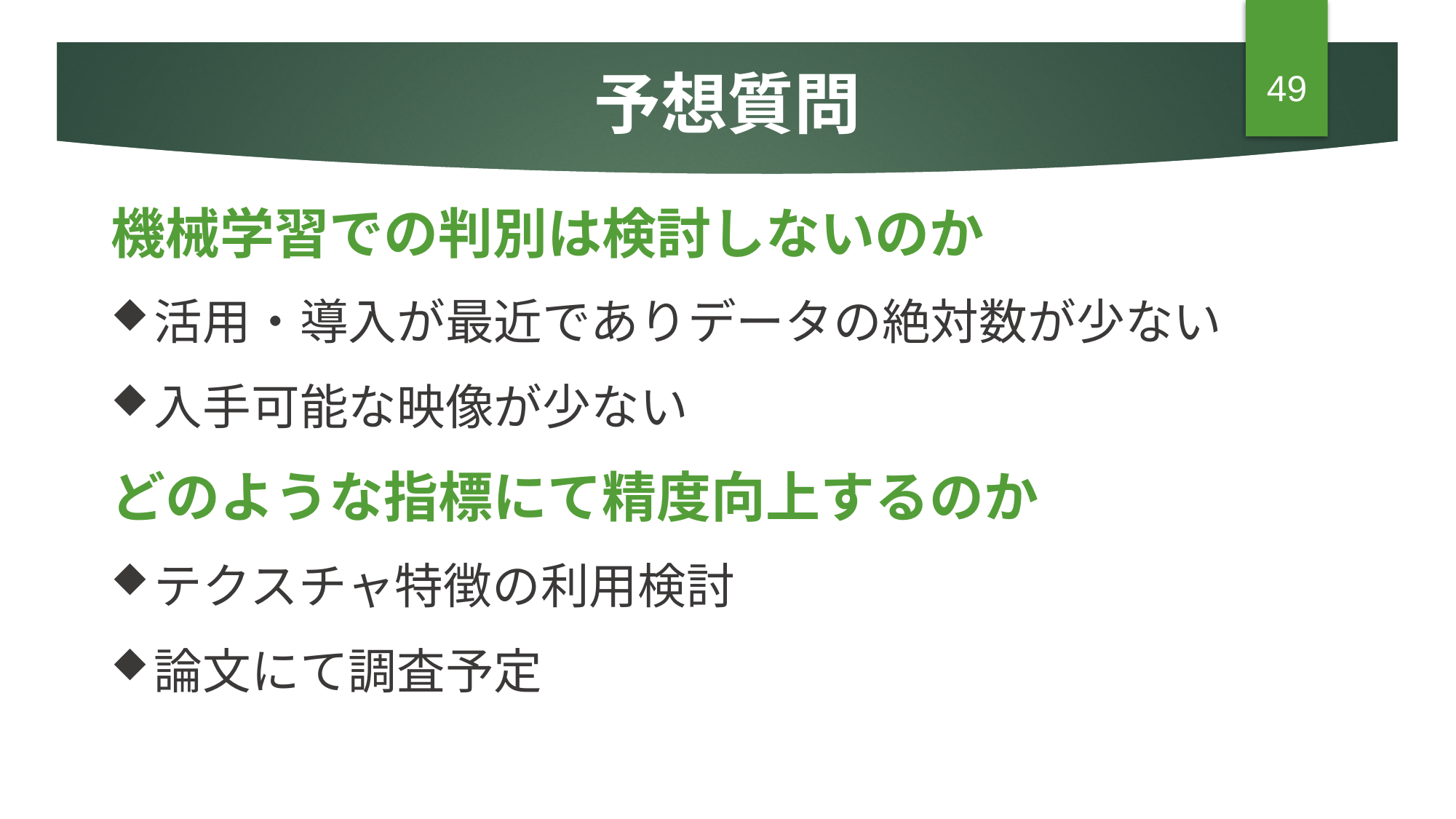

# 予想質問
49
機械学習での判別は検討しないのか
活用・導入が最近でありデータの絶対数が少ない
入手可能な映像が少ない
どのような指標にて精度向上するのか
テクスチャ特徴の利用検討
論文にて調査予定